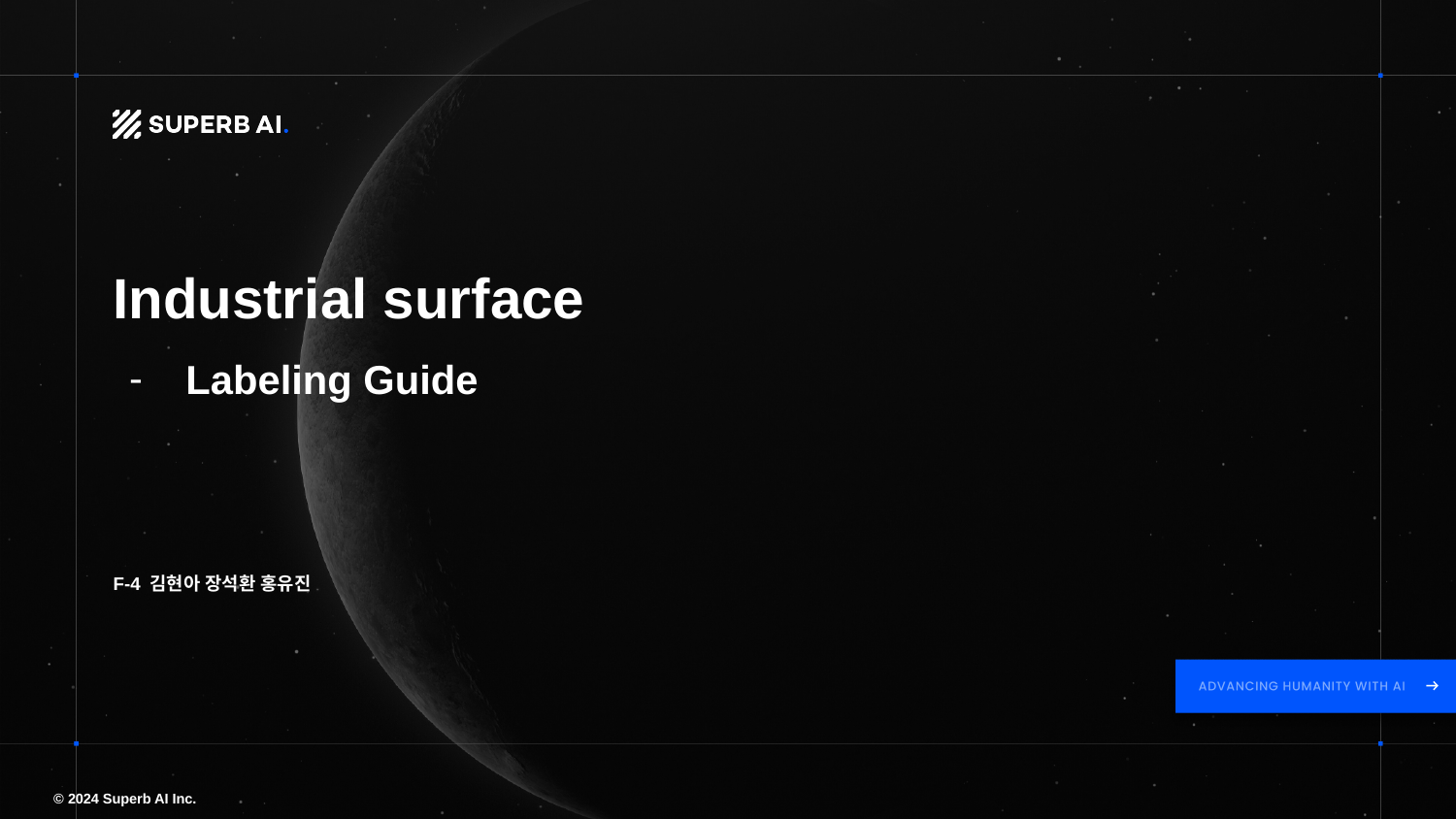

Industrial surface
Labeling Guide

F-4 김현아 장석환 홍유진